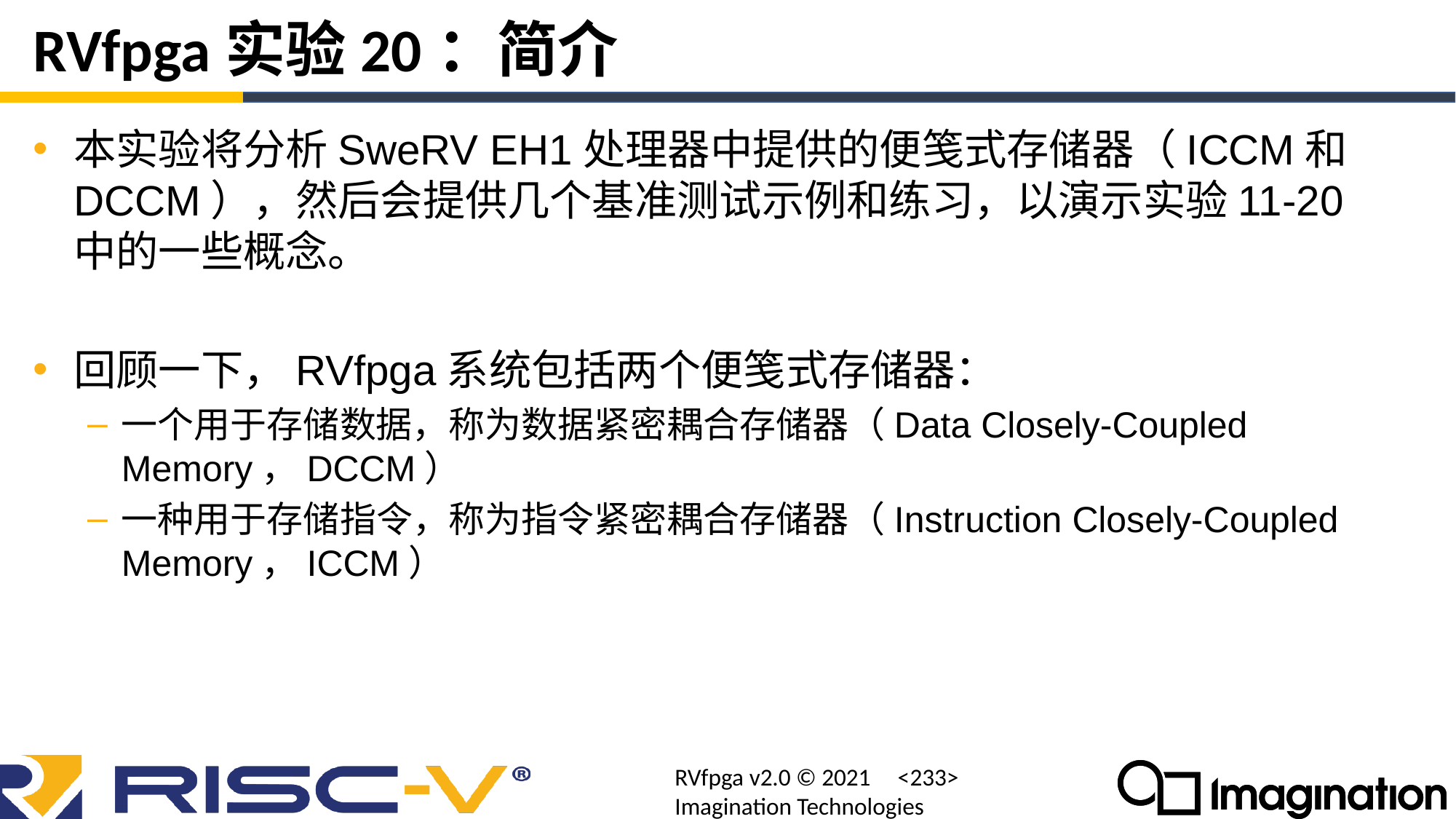

# RVfpga实验20：简介
本实验将分析SweRV EH1处理器中提供的便笺式存储器（ICCM和DCCM），然后会提供几个基准测试示例和练习，以演示实验11-20中的一些概念。

回顾一下，RVfpga系统包括两个便笺式存储器：
一个用于存储数据，称为数据紧密耦合存储器（Data Closely-Coupled Memory，DCCM）
一种用于存储指令，称为指令紧密耦合存储器（Instruction Closely-Coupled Memory，ICCM）